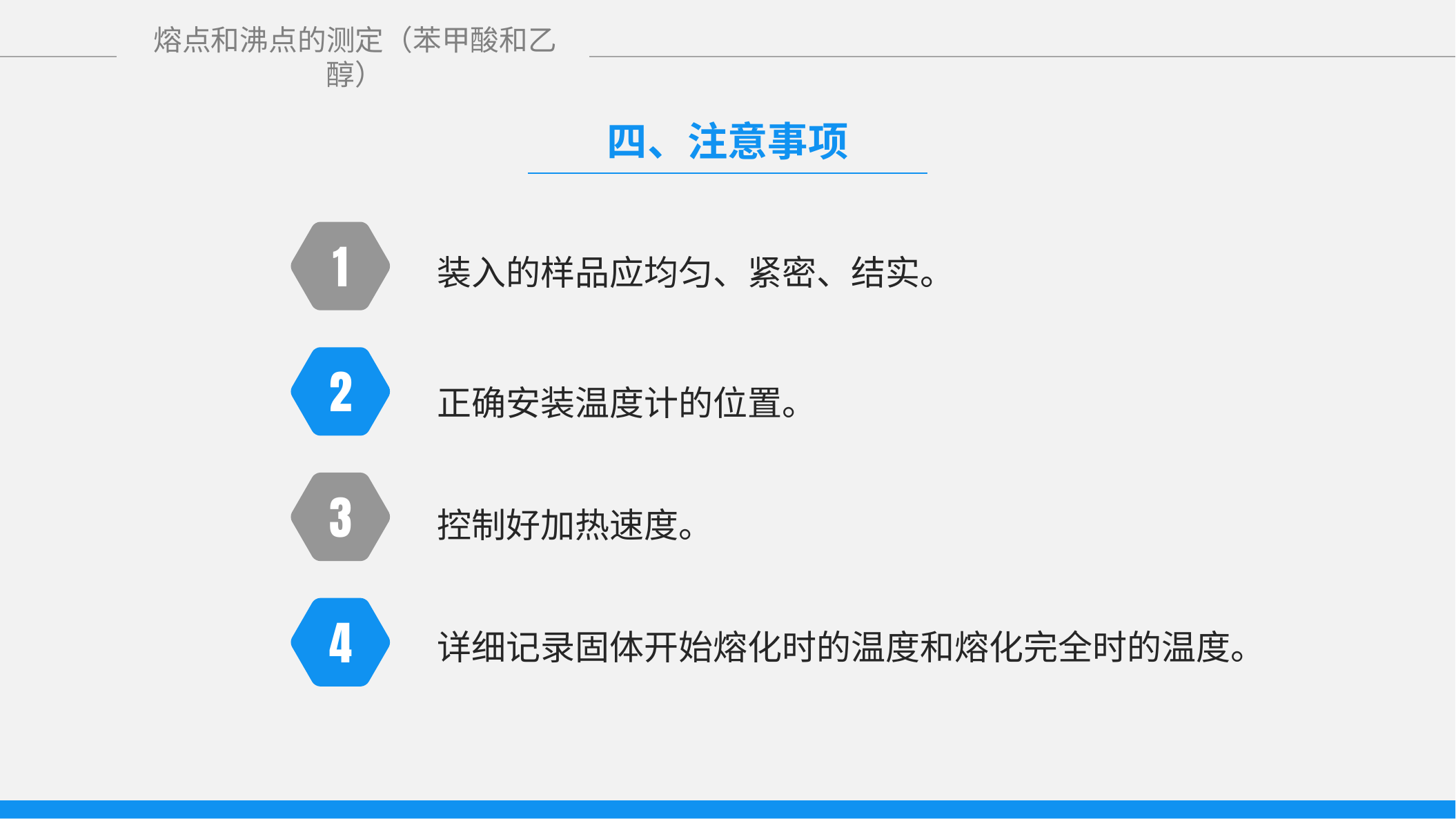

四、注意事项

1
装入的样品应均匀、紧密、结实。

2
正确安装温度计的位置。

3
控制好加热速度。

4
详细记录固体开始熔化时的温度和熔化完全时的温度。